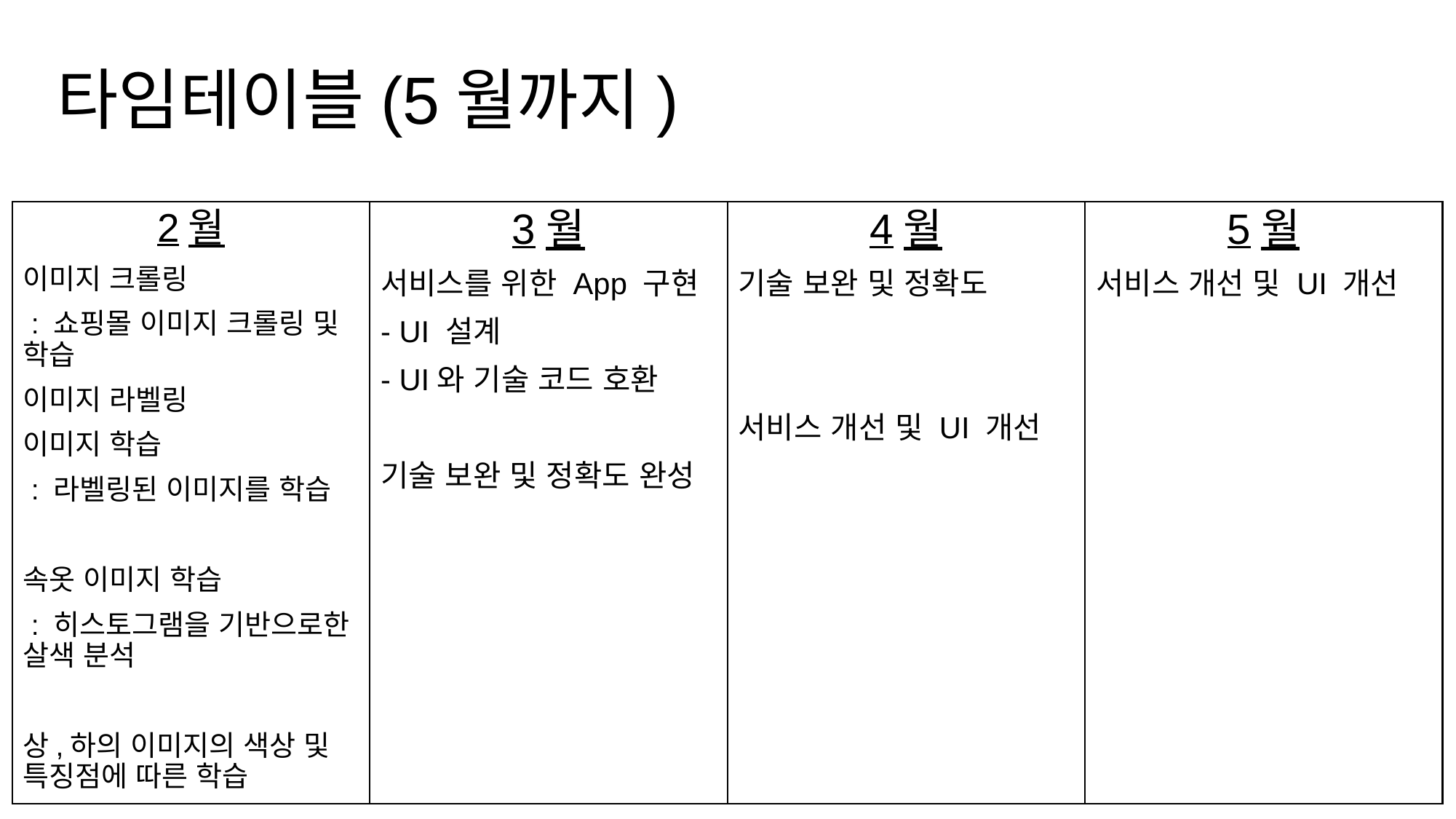

# 타임테이블(5월까지)
2월
이미지 크롤링
 : 쇼핑몰 이미지 크롤링 및 학습
이미지 라벨링
이미지 학습
 : 라벨링된 이미지를 학습

속옷 이미지 학습
 : 히스토그램을 기반으로한 살색 분석

상,하의 이미지의 색상 및 특징점에 따른 학습

3월
서비스를 위한 App 구현
- UI 설계
- UI와 기술 코드 호환

기술 보완 및 정확도 완성
4월
기술 보완 및 정확도

서비스 개선 및 UI 개선
5월
서비스 개선 및 UI 개선